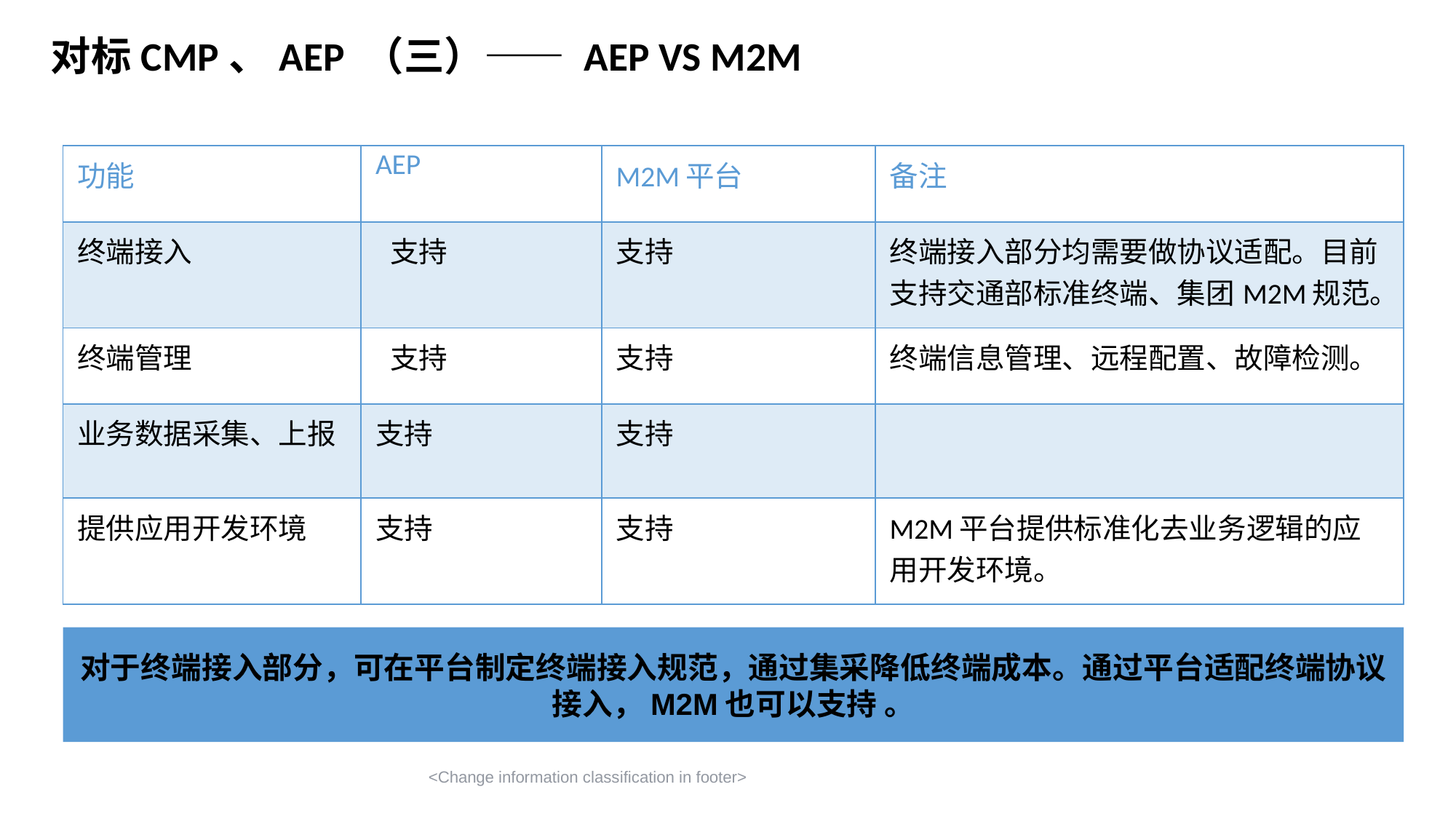

对标CMP、AEP （三）—— AEP VS M2M
| 功能 | AEP | M2M平台 | 备注 |
| --- | --- | --- | --- |
| 终端接入 | 支持 | 支持 | 终端接入部分均需要做协议适配。目前支持交通部标准终端、集团M2M规范。 |
| 终端管理 | 支持 | 支持 | 终端信息管理、远程配置、故障检测。 |
| 业务数据采集、上报 | 支持 | 支持 |  |
| 提供应用开发环境 | 支持 | 支持 | M2M平台提供标准化去业务逻辑的应用开发环境。 |
对于终端接入部分，可在平台制定终端接入规范，通过集采降低终端成本。通过平台适配终端协议接入，M2M也可以支持 。
<Change information classification in footer>